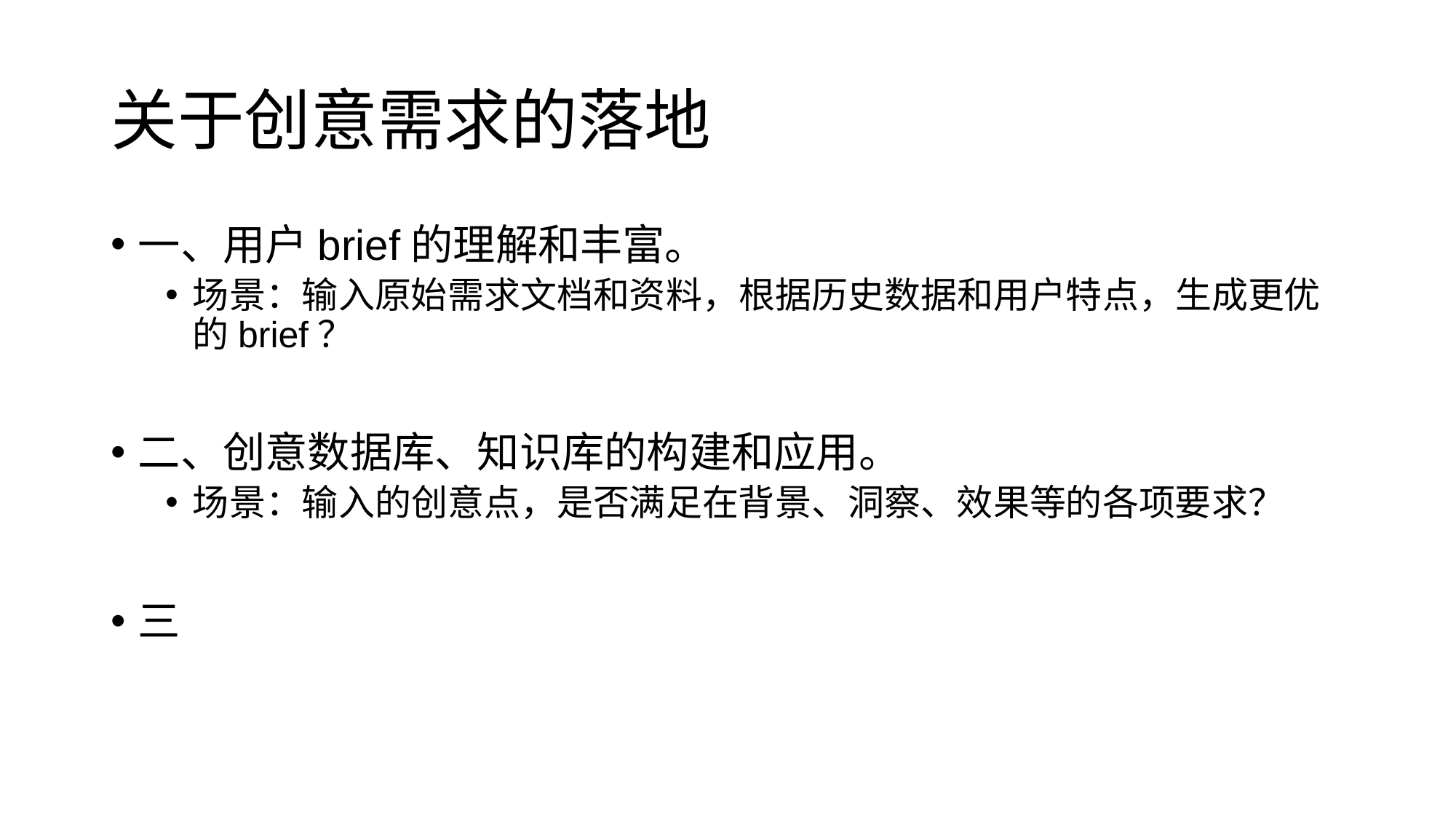

# 关于创意需求的落地
一、用户brief的理解和丰富。
场景：输入原始需求文档和资料，根据历史数据和用户特点，生成更优的brief？

二、创意数据库、知识库的构建和应用。
场景：输入的创意点，是否满足在背景、洞察、效果等的各项要求？

三